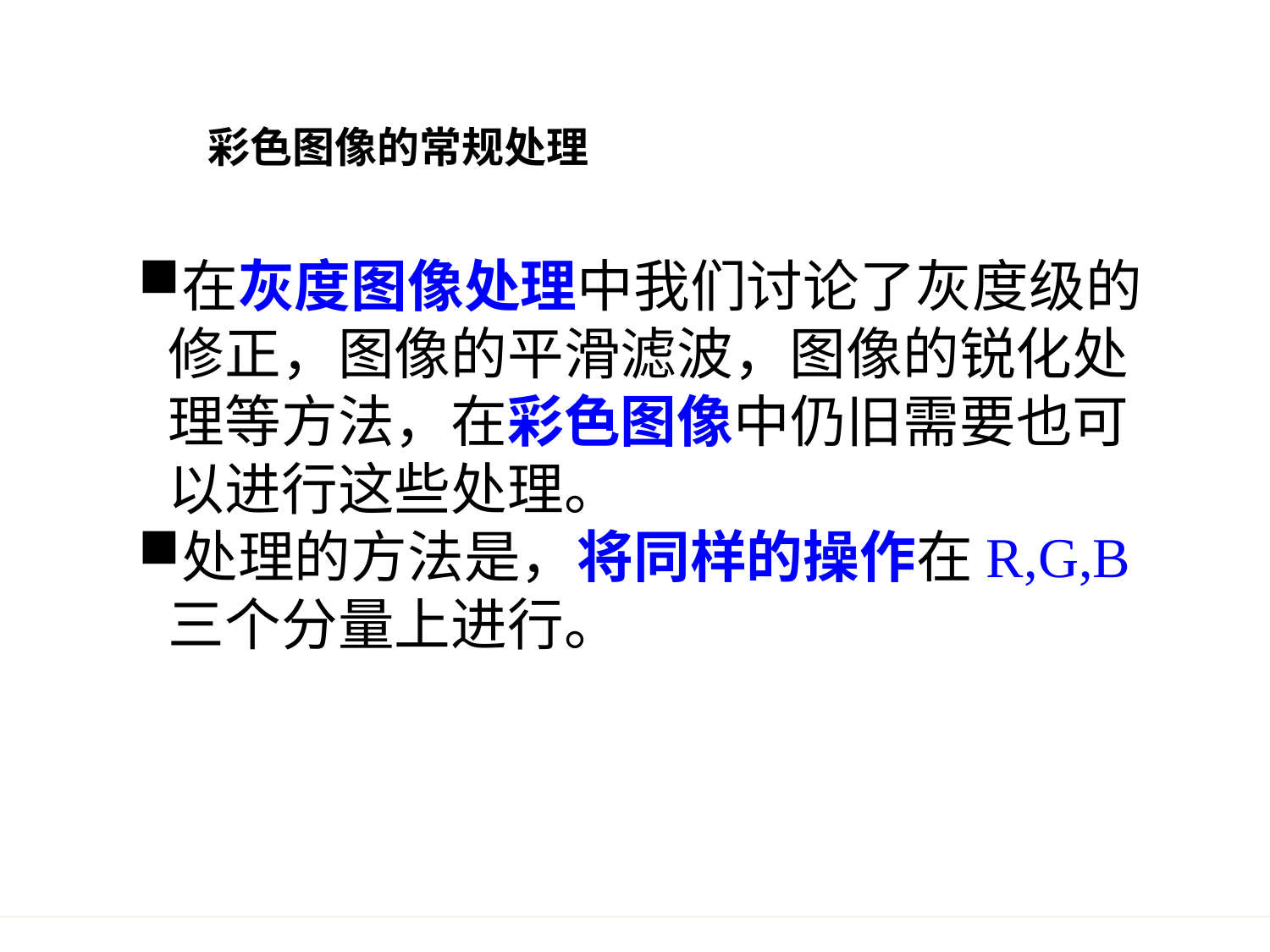

彩色图像的常规处理
在灰度图像处理中我们讨论了灰度级的修正，图像的平滑滤波，图像的锐化处理等方法，在彩色图像中仍旧需要也可以进行这些处理。
处理的方法是，将同样的操作在R,G,B三个分量上进行。